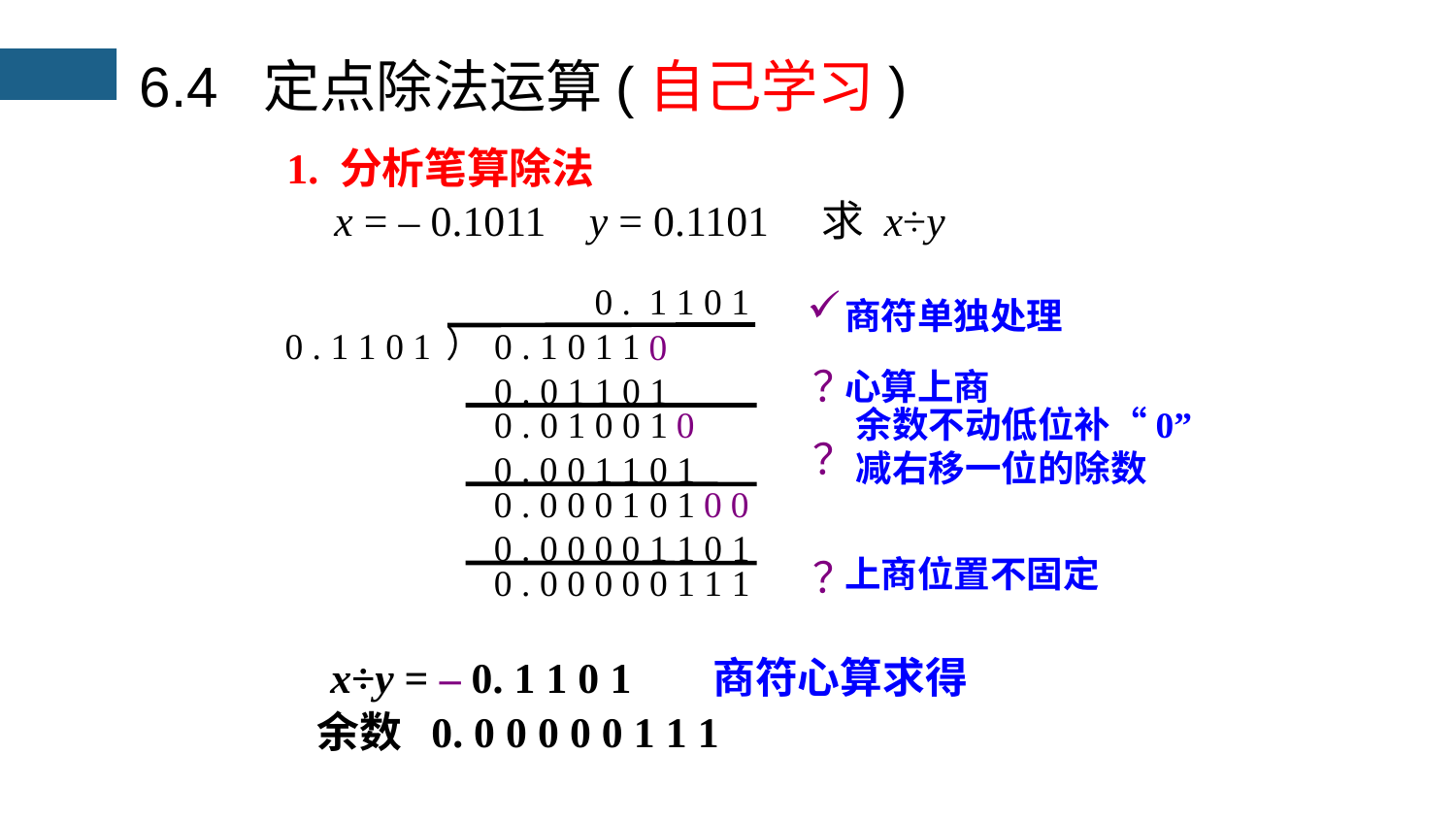

6.4  定点除法运算(自己学习)
1. 分析笔算除法
x = – 0.1011    y = 0.1101    求 x÷y
0 .
1
1
0
  1

商符单独处理
⌒

0 . 1 1 0 1
0 . 1 0 1 1
0
？
心算上商
0 . 0 1 1 0 1
余数不动低位补“0”
减右移一位的除数
0 . 0 1 0 0 1
0

？
0 . 0 0 1 1 0 1
0 . 0 0 0 1 0 1
0
0

0 . 0 0 0 0 1 1 0 1
？
上商位置不固定
0 . 0 0 0 0 0 1 1 1

x÷y = – 0. 1 1 0 1
余数  0. 0 0 0 0 0 1 1 1
商符心算求得